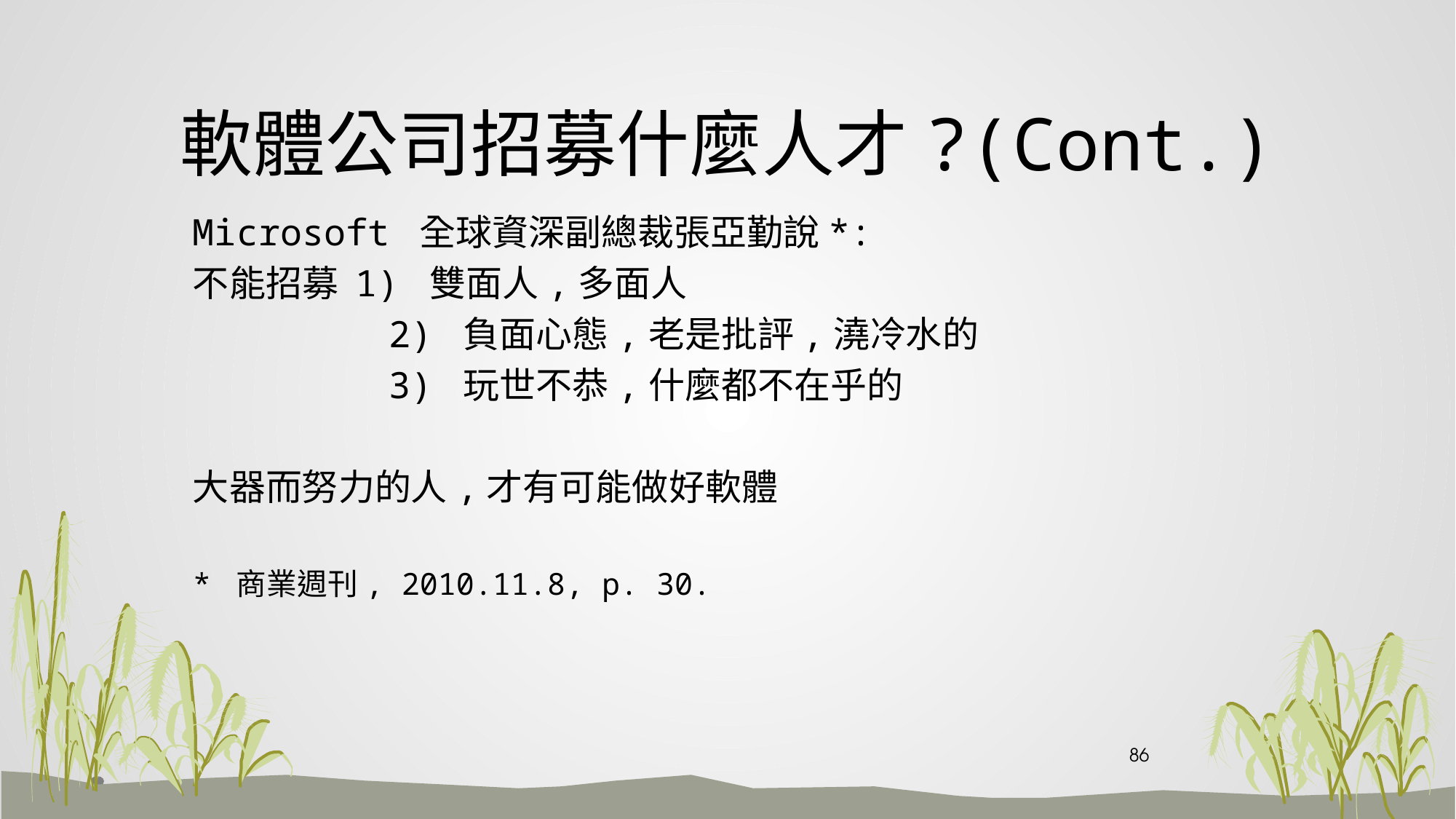

# 軟體公司招募什麼人才?(Cont.)
Microsoft 全球資深副總裁張亞勤說*:
不能招募 1) 雙面人,多面人
         2) 負面心態,老是批評,澆冷水的
         3) 玩世不恭,什麼都不在乎的

大器而努力的人,才有可能做好軟體

* 商業週刊, 2010.11.8, p. 30.
86